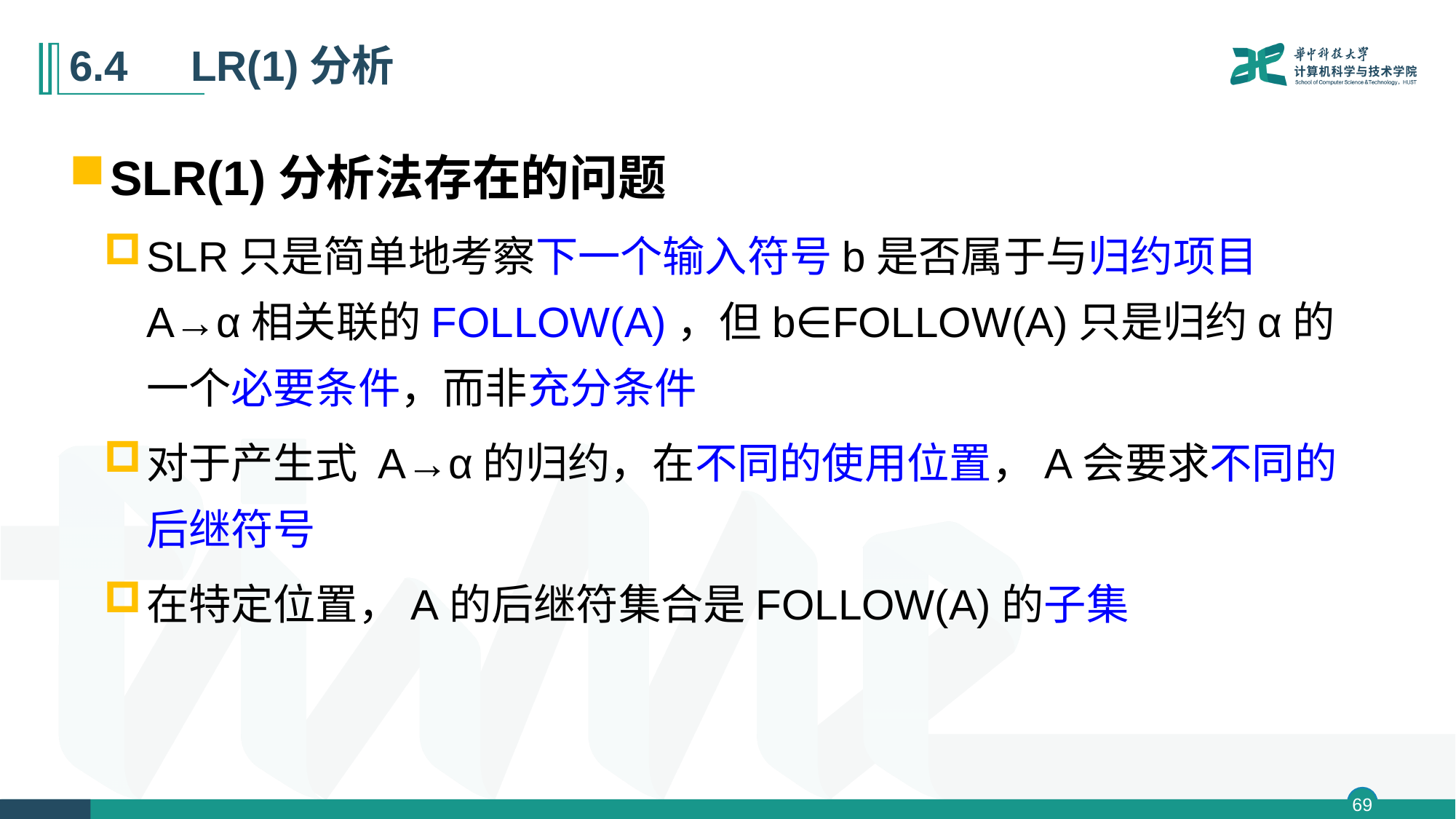

# 6.4　LR(1)分析
SLR(1)分析法存在的问题
SLR只是简单地考察下一个输入符号b是否属于与归约项目A→α相关联的FOLLOW(A)，但b∈FOLLOW(A)只是归约α的一个必要条件，而非充分条件
对于产生式 A→α的归约，在不同的使用位置，A会要求不同的后继符号
在特定位置，A的后继符集合是FOLLOW(A)的子集